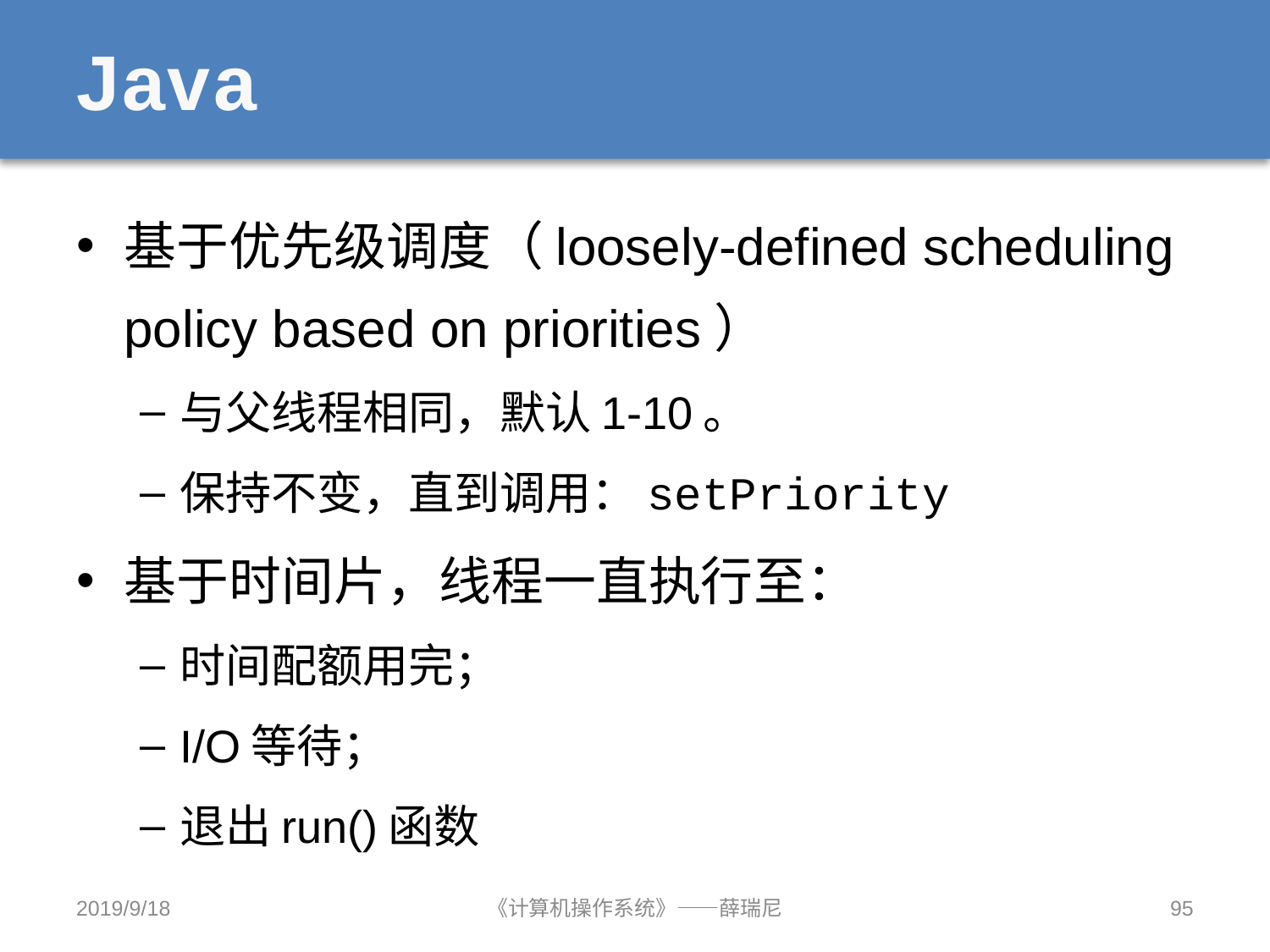

# Java
基于优先级调度（loosely-defined scheduling policy based on priorities）
与父线程相同，默认1-10。
保持不变，直到调用：setPriority
基于时间片，线程一直执行至：
时间配额用完；
I/O等待；
退出run()函数
2019/9/18
《计算机操作系统》——薛瑞尼
95